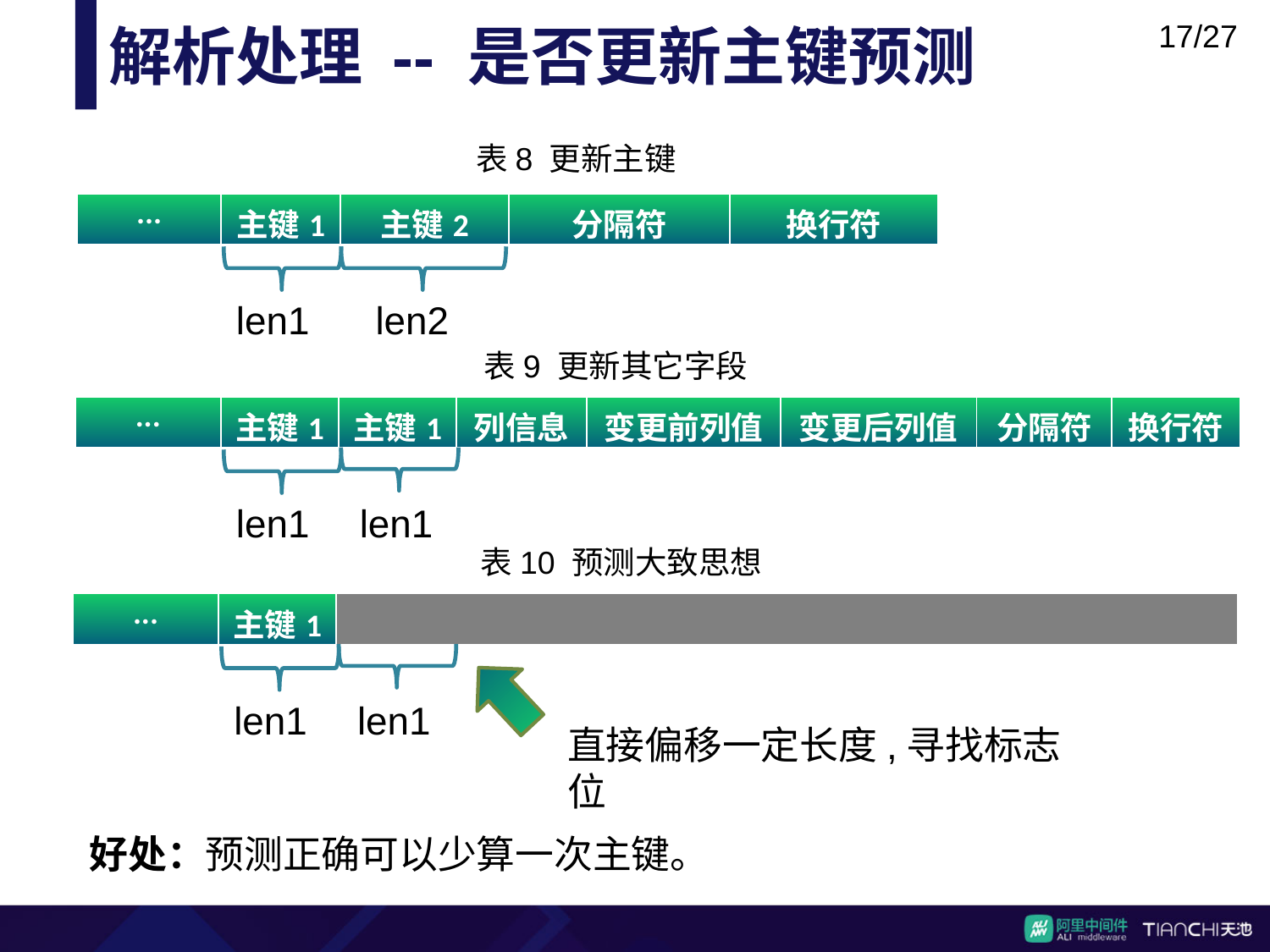

17/27
解析处理 -- 是否更新主键预测
表8 更新主键案

| ... | 主键1 | 主键2 | 分隔符 | 换行符 |
| --- | --- | --- | --- | --- |

len1
len2
表9 更新其它字段案
| ... | 主键1 | 主键1 | 列信息 | 变更前列值 | 变更后列值 | 分隔符 | 换行符 |
| --- | --- | --- | --- | --- | --- | --- | --- |

len1
len1
表10 预测大致思想案
| ... | 主键1 |  |
| --- | --- | --- |

len1
len1
直接偏移一定长度,寻找标志位
好处：预测正确可以少算一次主键。